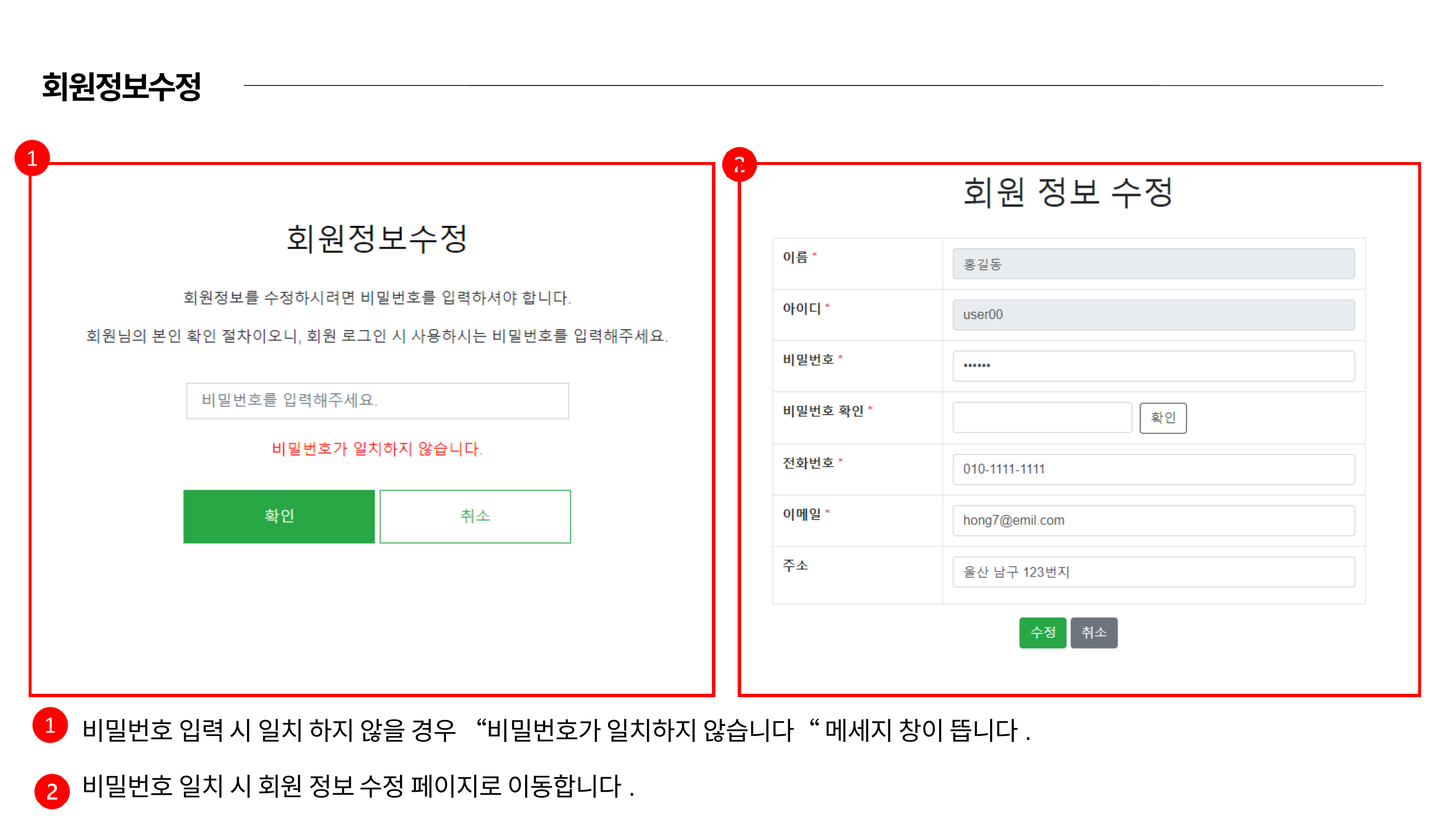

회원정보수정

비밀번호 입력 시 일치 하지 않을 경우 “비밀번호가 일치하지 않습니다“ 메세지 창이 뜹니다.
비밀번호 일치 시 회원 정보 수정 페이지로 이동합니다.